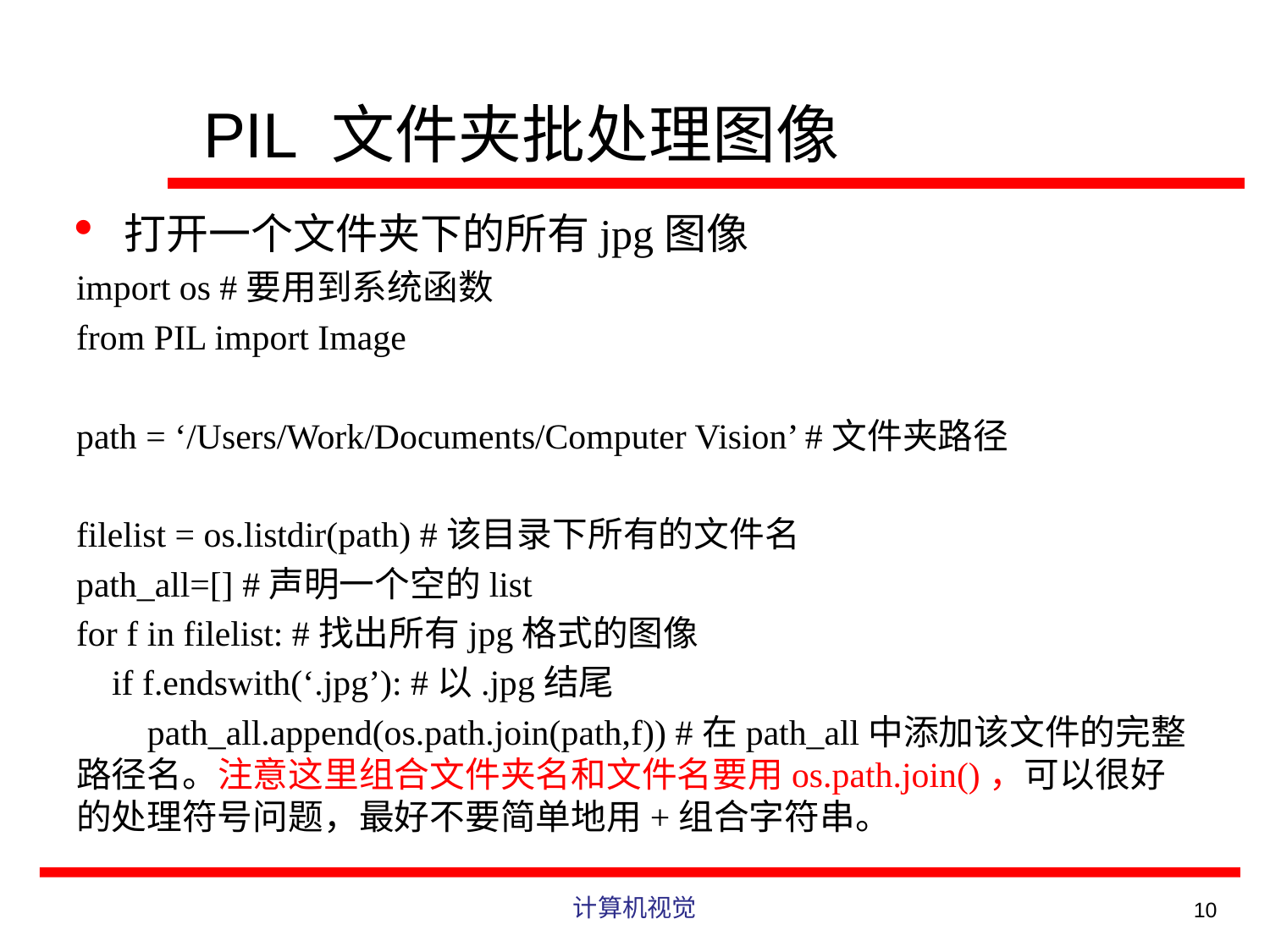

# PIL 文件夹批处理图像
打开一个文件夹下的所有jpg图像
import os #要用到系统函数
from PIL import Image

path = ‘/Users/Work/Documents/Computer Vision’ #文件夹路径

filelist = os.listdir(path) #该目录下所有的文件名
path_all=[] #声明一个空的list
for f in filelist: #找出所有jpg格式的图像
    if f.endswith(‘.jpg’): #以.jpg结尾
        path_all.append(os.path.join(path,f)) #在path_all中添加该文件的完整路径名。注意这里组合文件夹名和文件名要用os.path.join()，可以很好的处理符号问题，最好不要简单地用+组合字符串。

计算机视觉
10